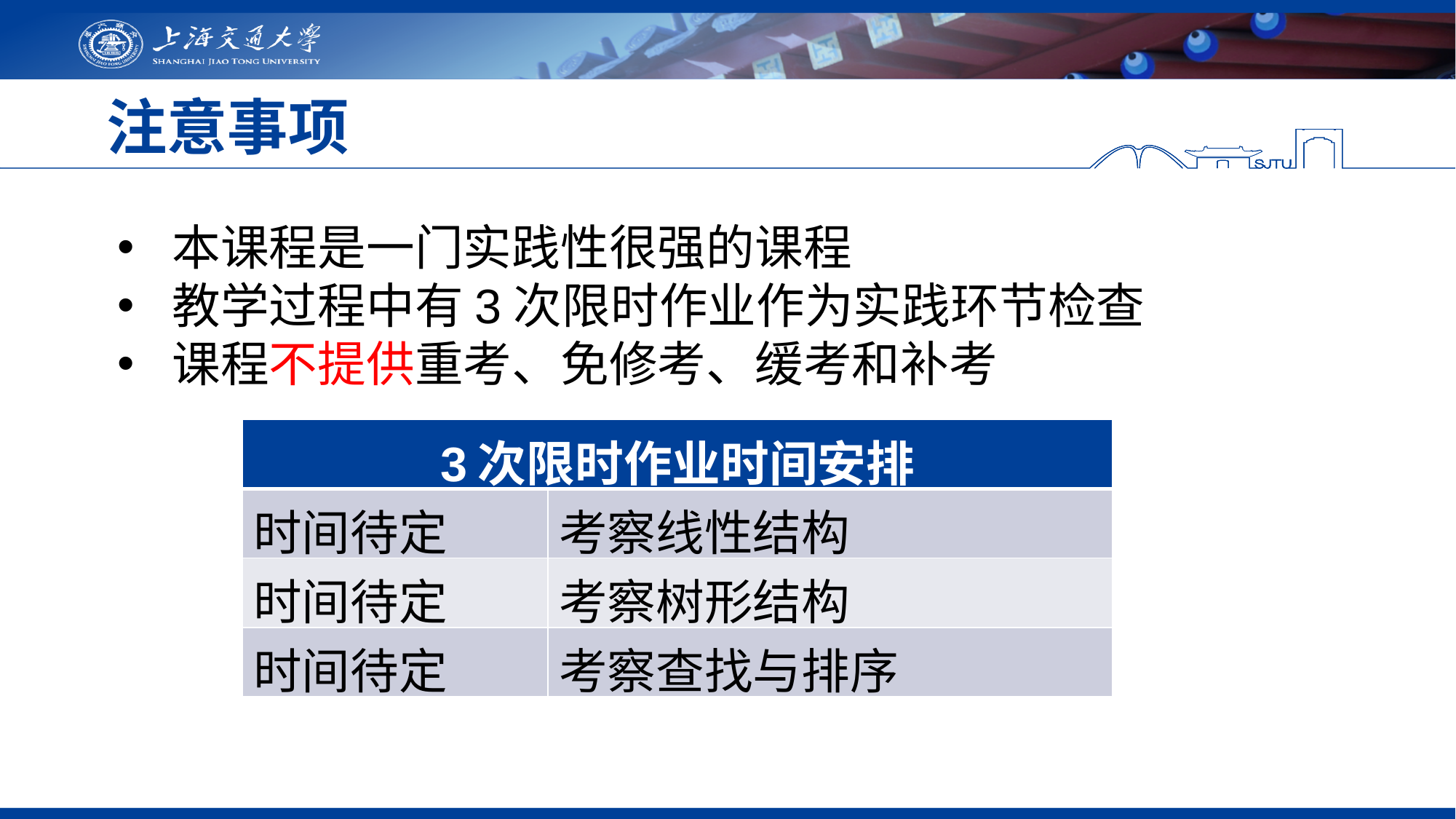

注意事项
本课程是一门实践性很强的课程
教学过程中有3次限时作业作为实践环节检查
课程不提供重考、免修考、缓考和补考

| 3次限时作业时间安排 |  |
| --- | --- |
| 时间待定 | 考察线性结构 |
| 时间待定 | 考察树形结构 |
| 时间待定 | 考察查找与排序 |